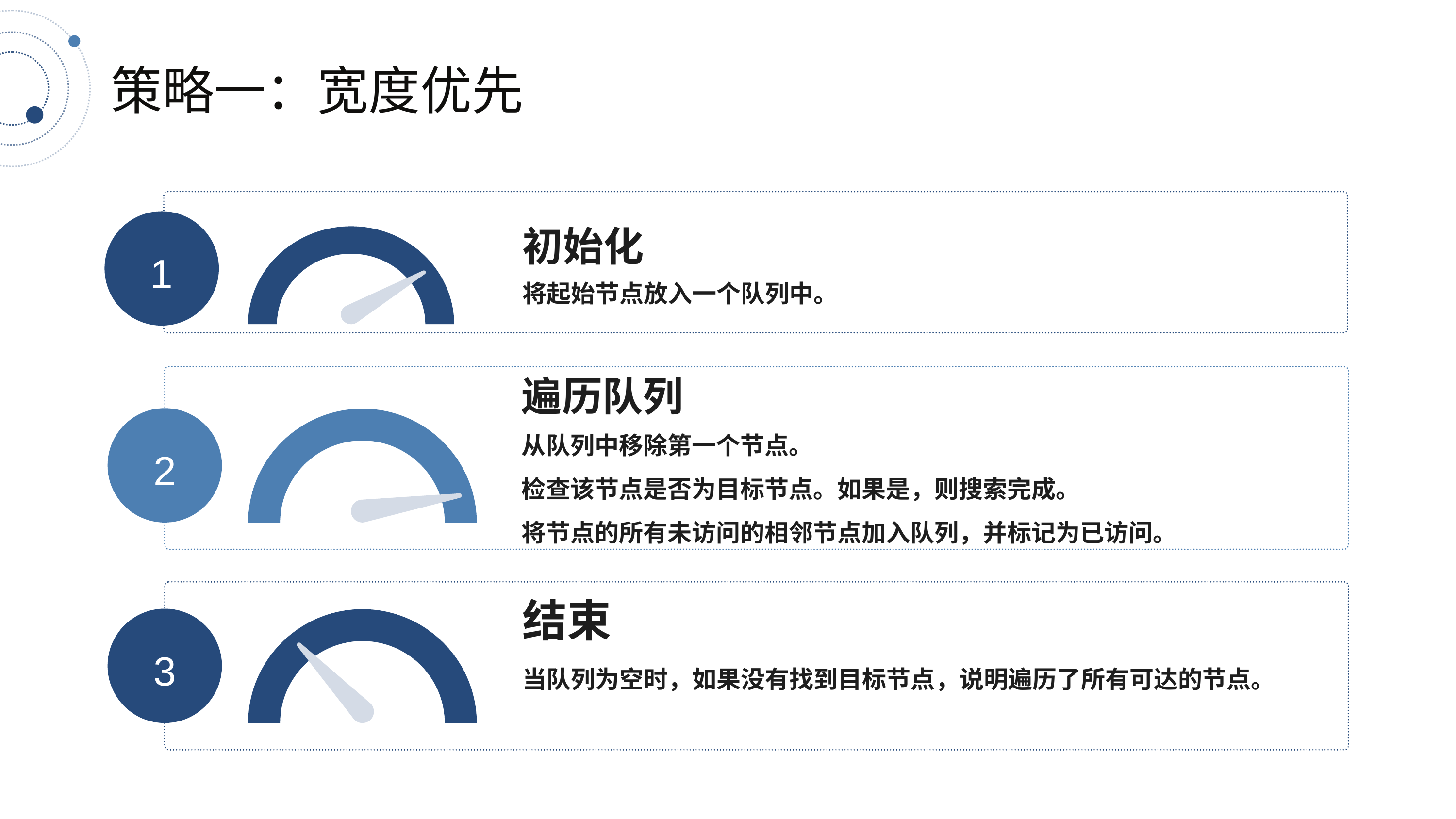

策略一：宽度优先

初始化

1
将起始节点放入一个队列中。

遍历队列

从队列中移除第一个节点。
检查该节点是否为目标节点。如果是，则搜索完成。
将节点的所有未访问的相邻节点加入队列，并标记为已访问。
2

结束

3
当队列为空时，如果没有找到目标节点，说明遍历了所有可达的节点。